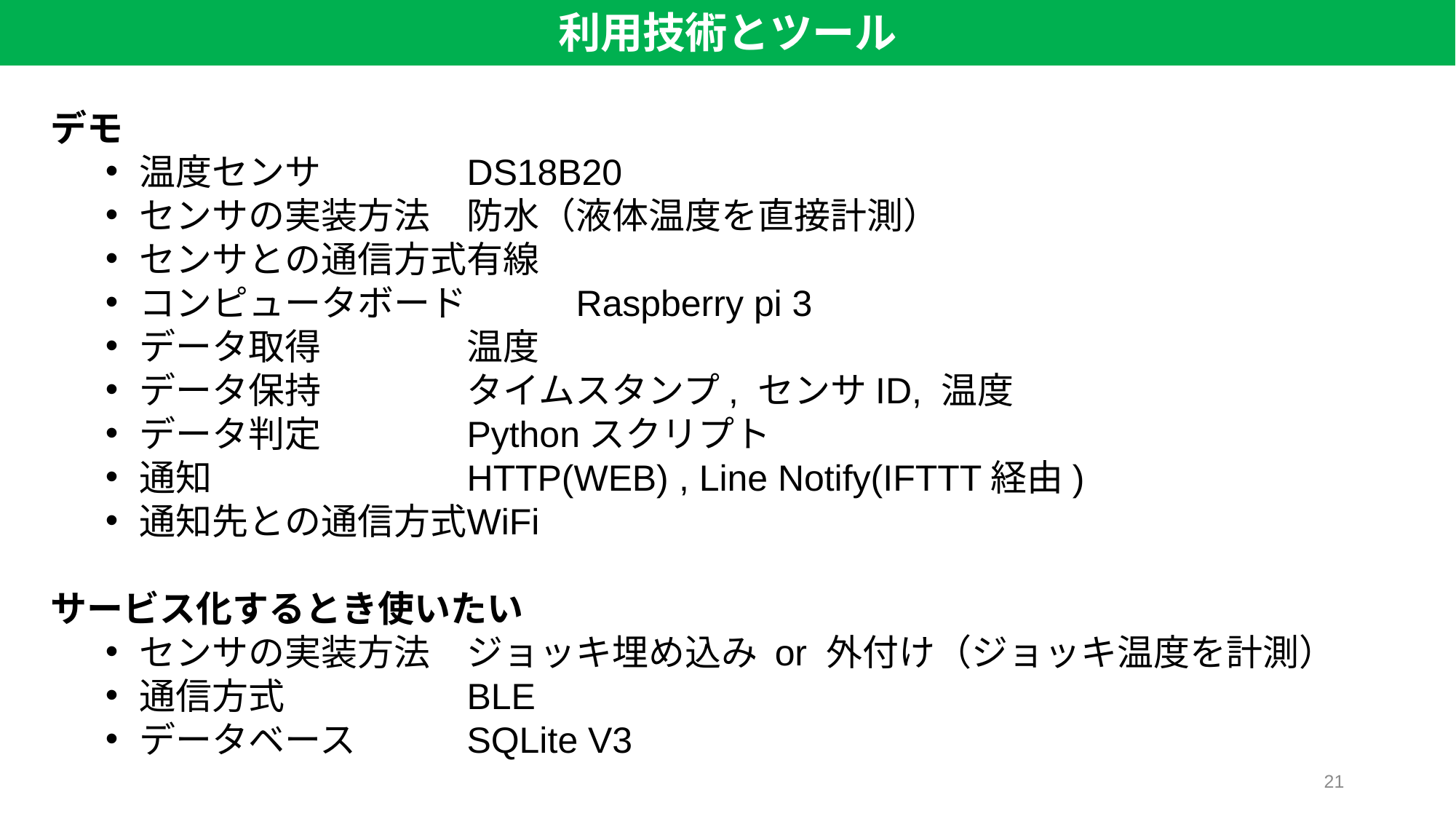

利用技術とツール
デモ
温度センサ		DS18B20
センサの実装方法	防水（液体温度を直接計測）
センサとの通信方式	有線
コンピュータボード	Raspberry pi 3
データ取得		温度
データ保持		タイムスタンプ, センサID, 温度
データ判定		Pythonスクリプト
通知			HTTP(WEB) , Line Notify(IFTTT経由)
通知先との通信方式	WiFi

サービス化するとき使いたい
センサの実装方法	ジョッキ埋め込み or 外付け（ジョッキ温度を計測）
通信方式		BLE
データベース		SQLite V3
21